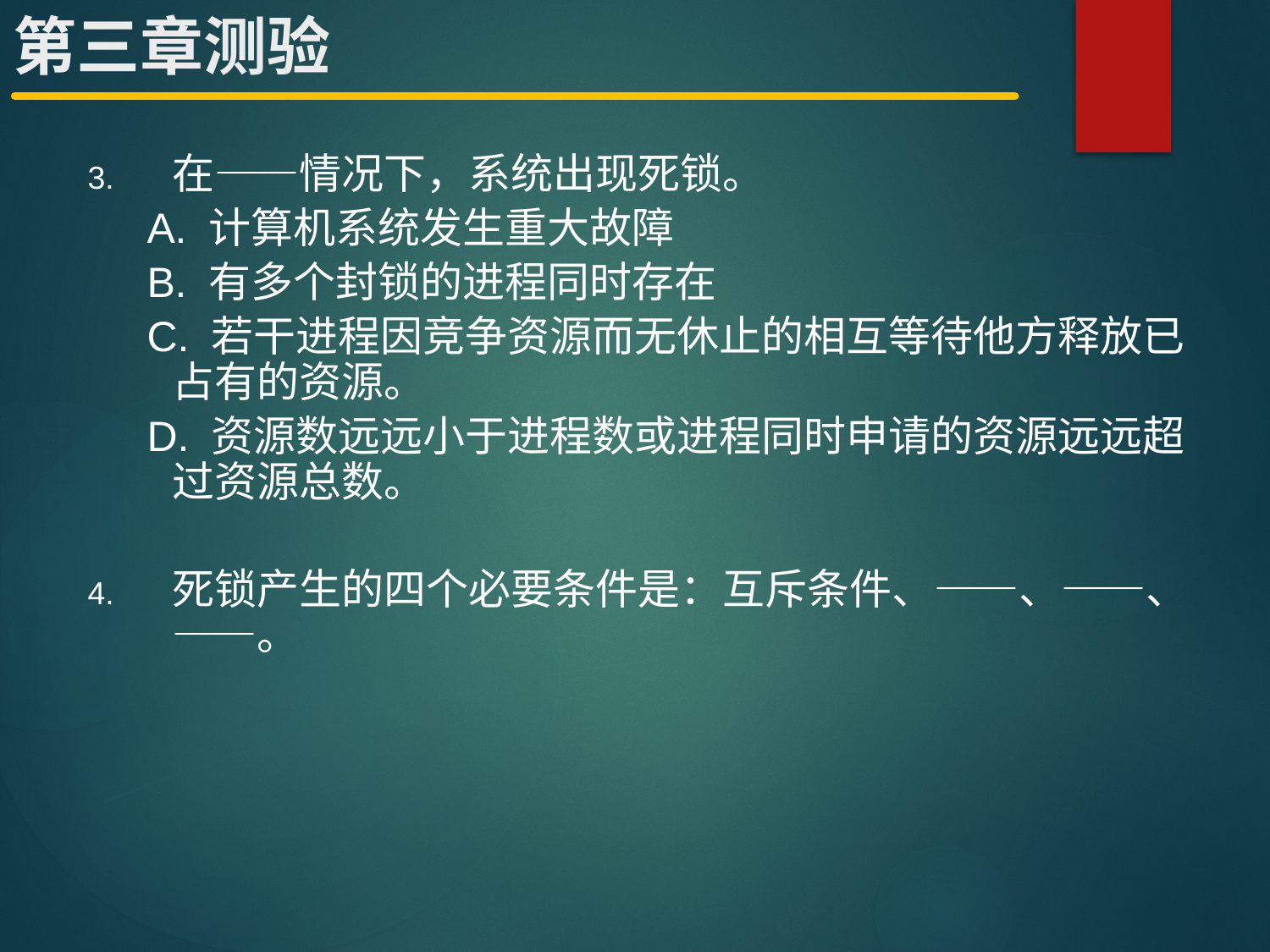

# 第三章测验
在——情况下，系统出现死锁。
     A. 计算机系统发生重大故障
     B. 有多个封锁的进程同时存在
     C. 若干进程因竞争资源而无休止的相互等待他方释放已占有的资源。
     D. 资源数远远小于进程数或进程同时申请的资源远远超过资源总数。

死锁产生的四个必要条件是：互斥条件、——、——、——。